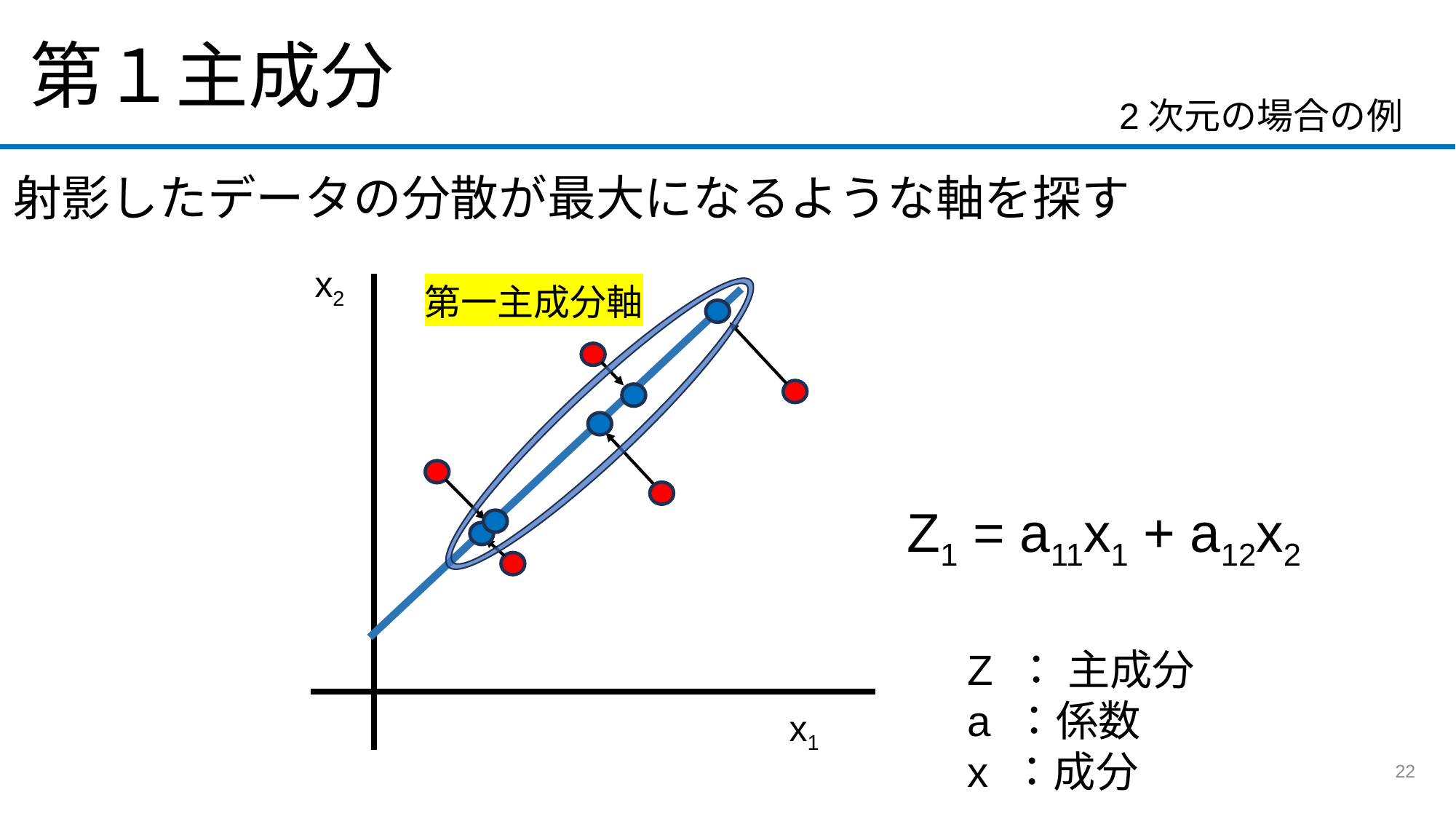

第１主成分
2次元の場合の例
射影したデータの分散が最大になるような軸を探す

x2

第一主成分軸

Z1 = a11x1 + a12x2
Z ： 主成分
a ：係数
x ：成分
x1
22